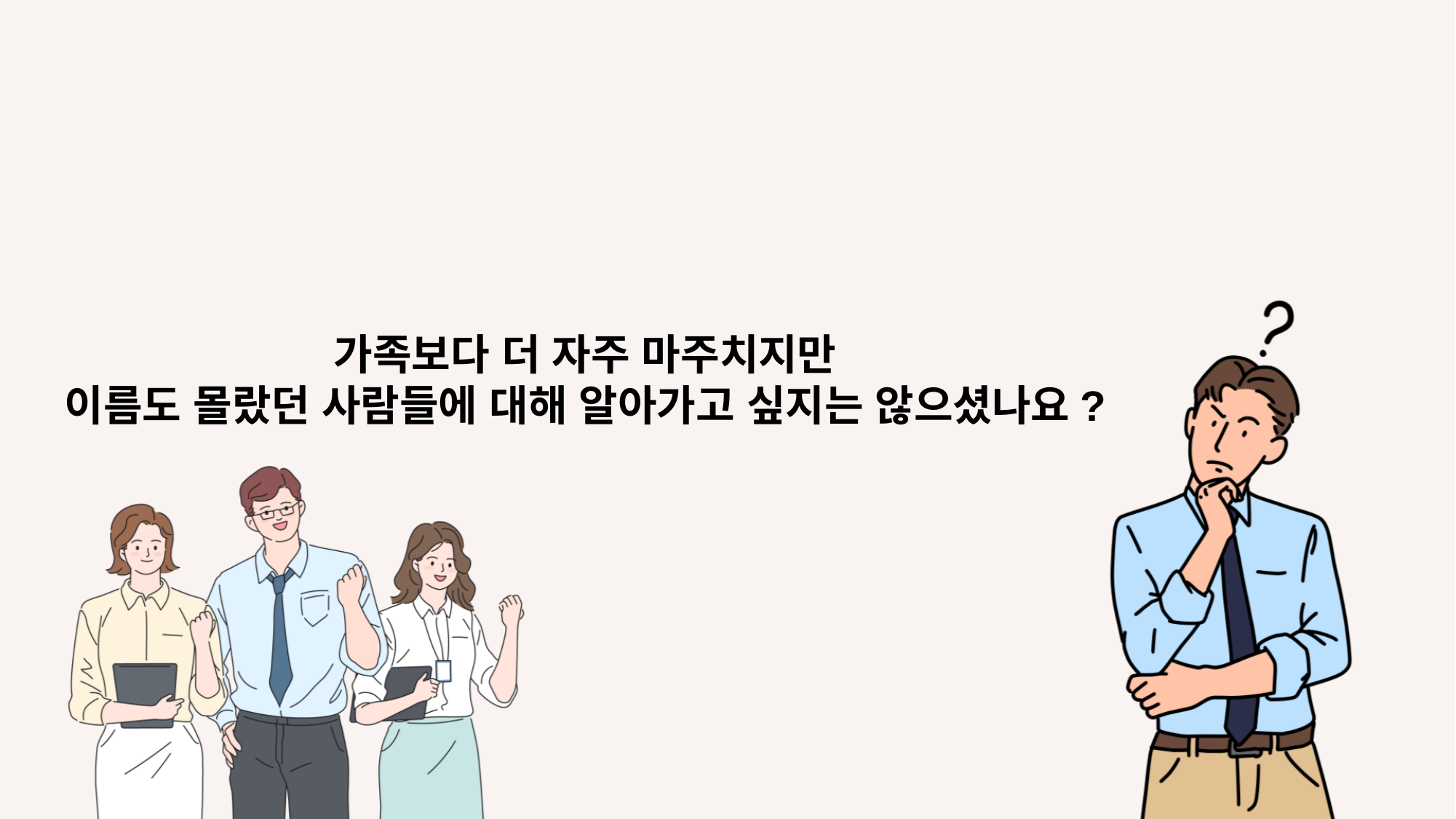

가족보다 더 자주 마주치지만
이름도 몰랐던 사람들에 대해 알아가고 싶지는 않으셨나요?